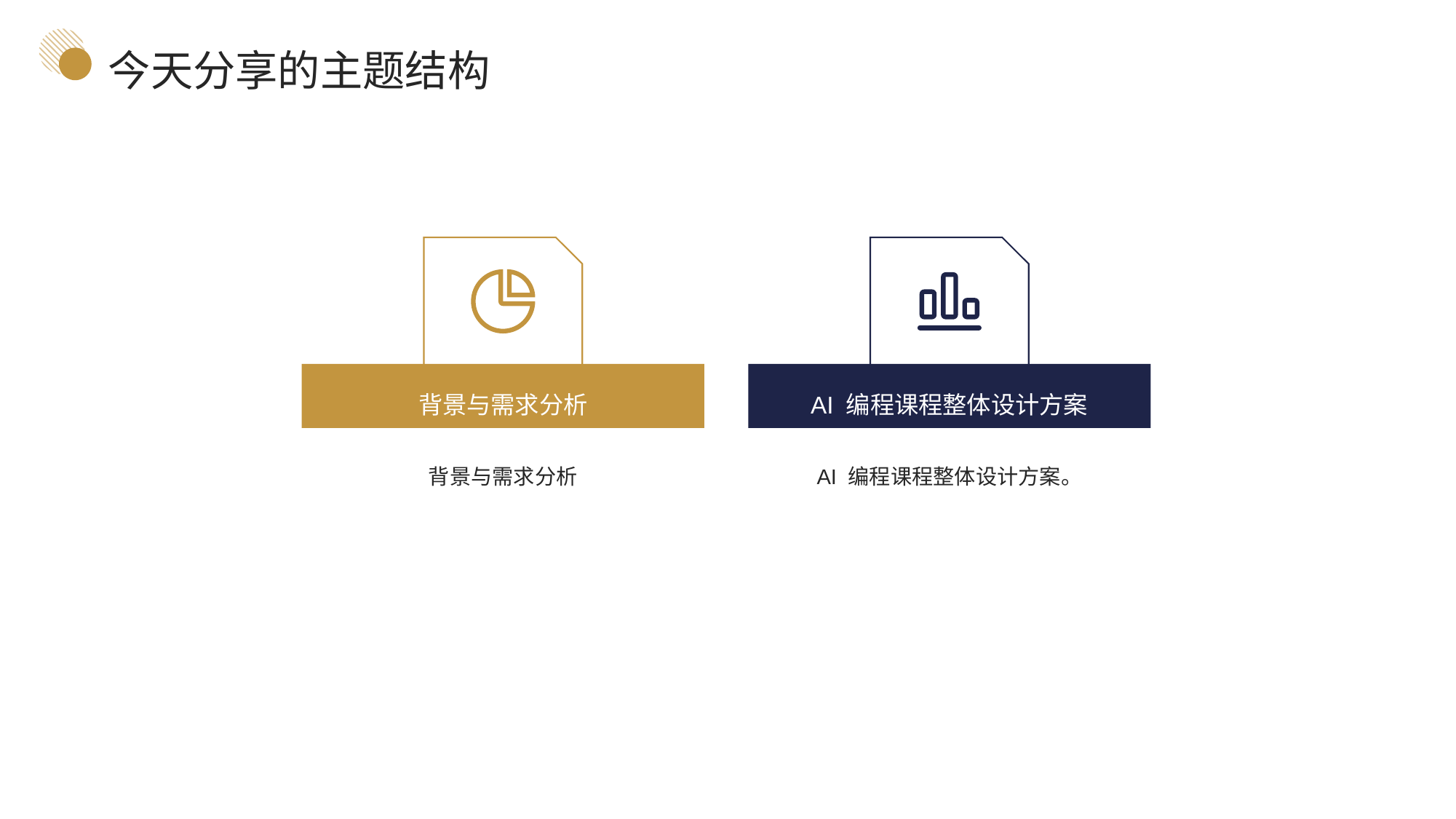

今天分享的主题结构

背景与需求分析
AI 编程课程整体设计方案
背景与需求分析
AI 编程课程整体设计方案。